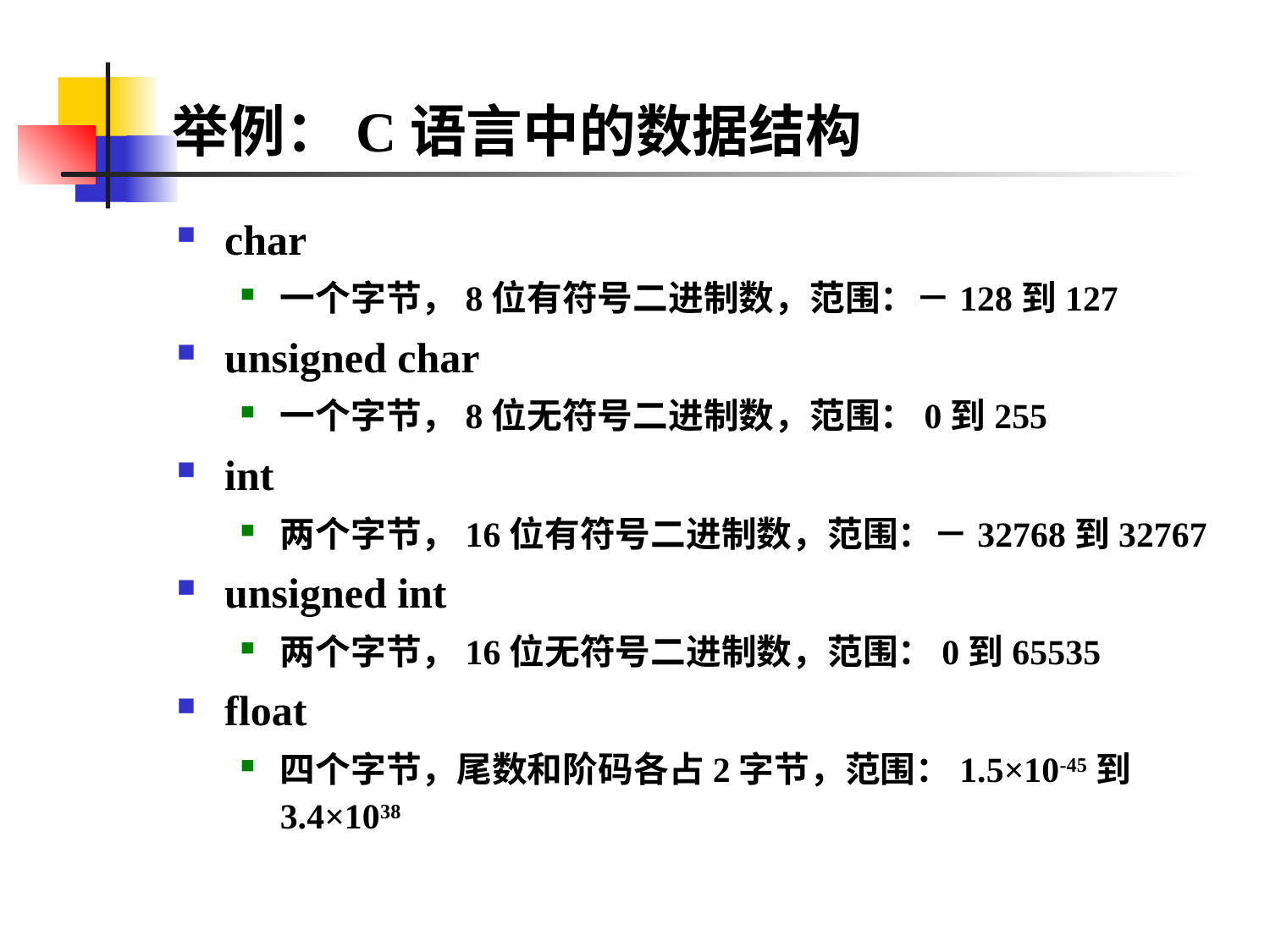

# 举例：C语言中的数据结构
char
一个字节，8位有符号二进制数，范围：－128到127
unsigned char
一个字节，8位无符号二进制数，范围：0到255
int
两个字节，16位有符号二进制数，范围：－32768到32767
unsigned int
两个字节，16位无符号二进制数，范围：0到65535
float
四个字节，尾数和阶码各占2字节，范围：1.5×10-45到3.4×1038